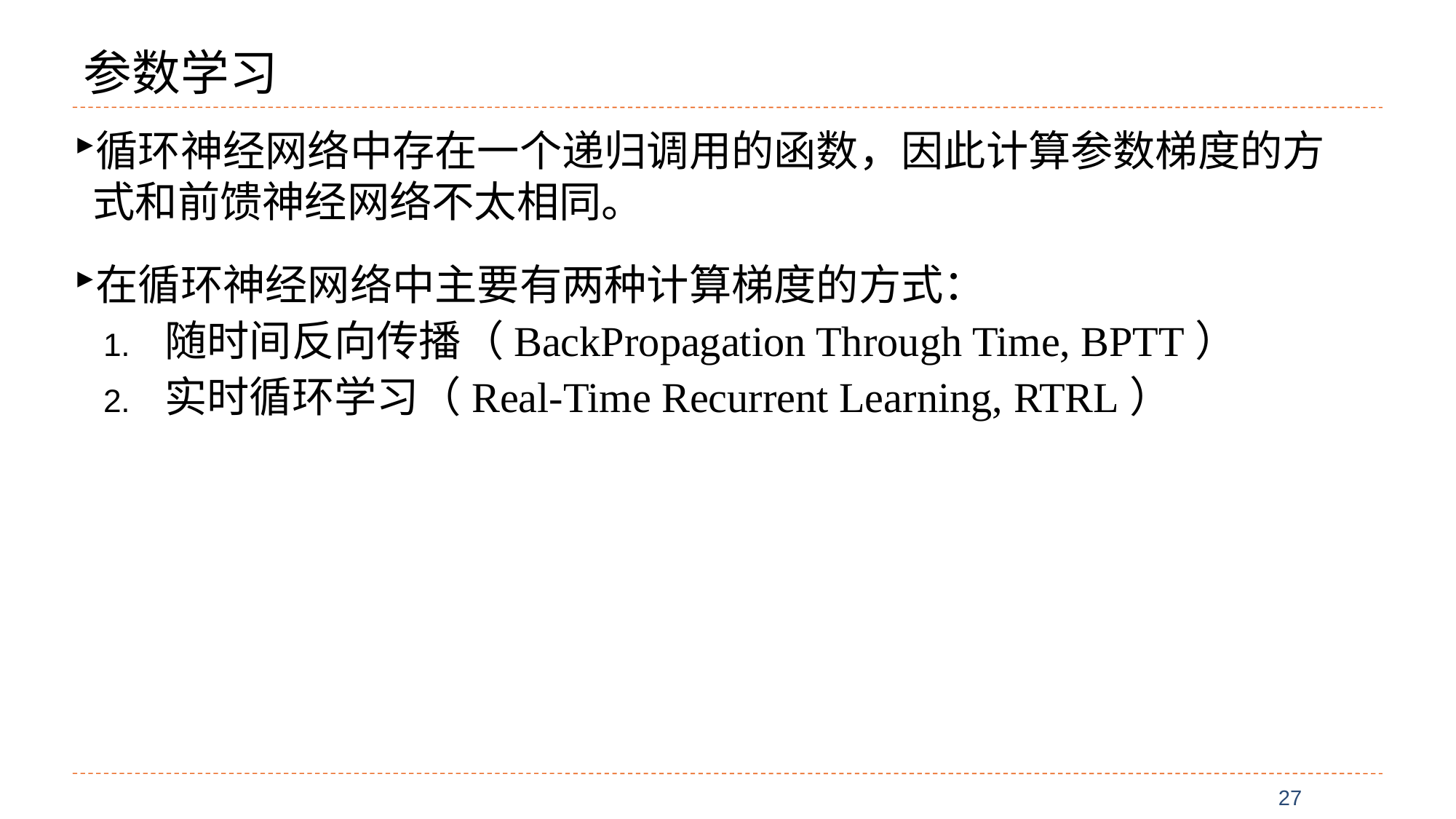

# 参数学习
循环神经网络中存在一个递归调用的函数，因此计算参数梯度的方式和前馈神经网络不太相同。
在循环神经网络中主要有两种计算梯度的方式：
随时间反向传播（BackPropagation Through Time, BPTT）
实时循环学习（Real-Time Recurrent Learning, RTRL）